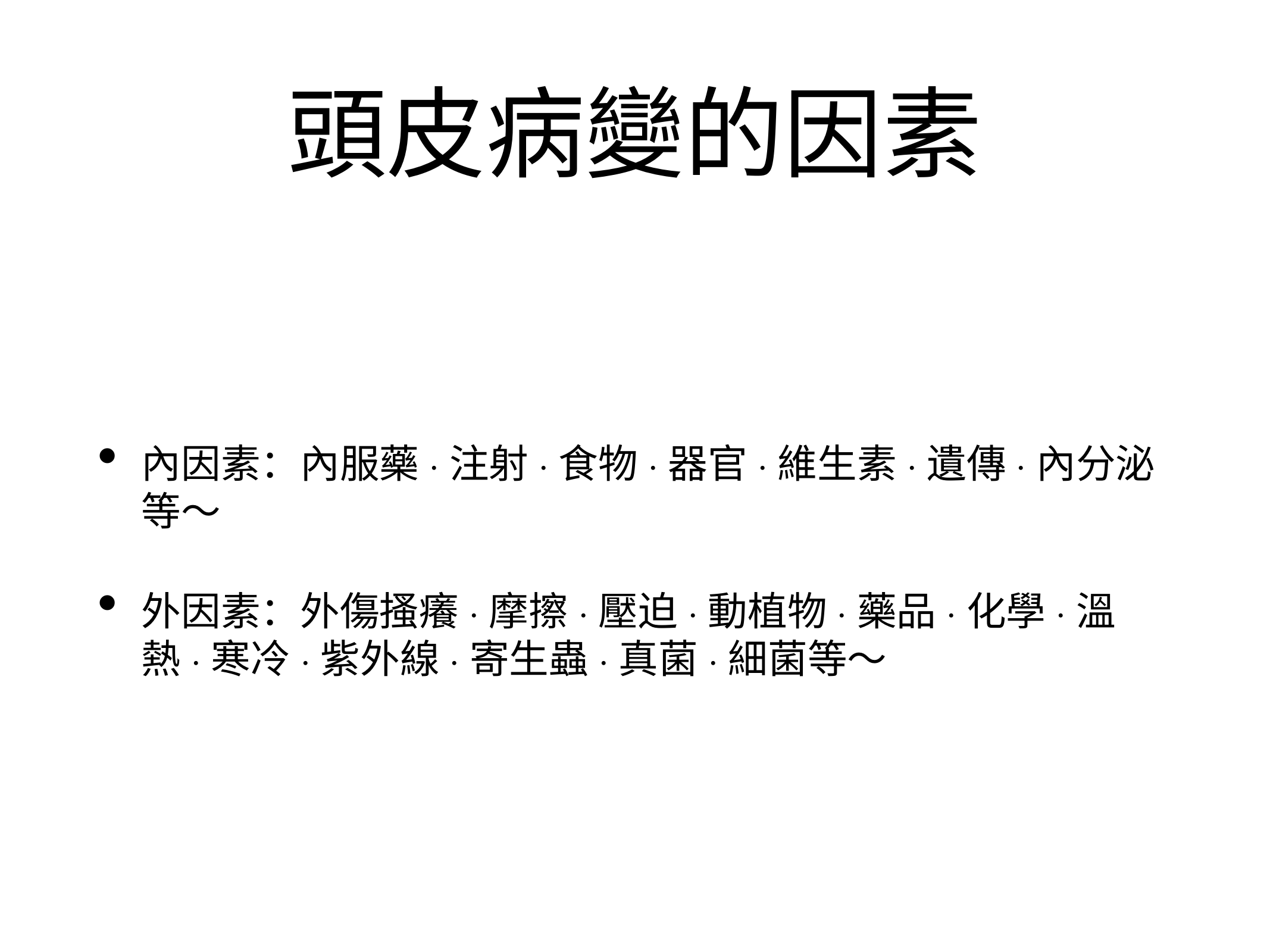

# 頭皮病變的因素
內因素：內服藥·注射·食物·器官·維生素·遺傳·內分泌等～
外因素：外傷搔癢·摩擦·壓迫·動植物·藥品·化學·溫熱·寒冷·紫外線·寄生蟲·真菌·細菌等～